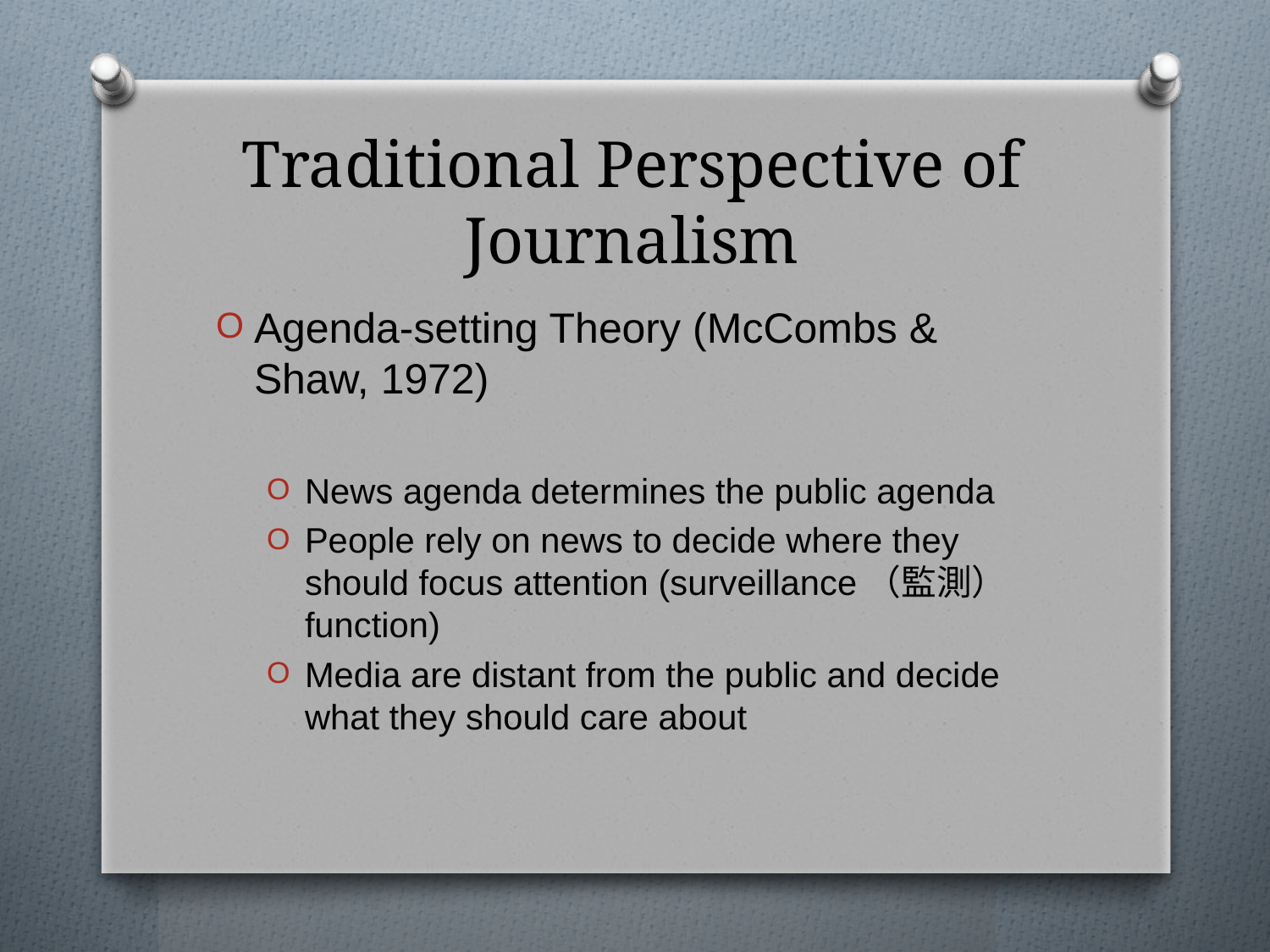

# Traditional Perspective of Journalism
Agenda-setting Theory (McCombs & Shaw, 1972)

News agenda determines the public agenda
People rely on news to decide where they should focus attention (surveillance（監測） function)
Media are distant from the public and decide what they should care about